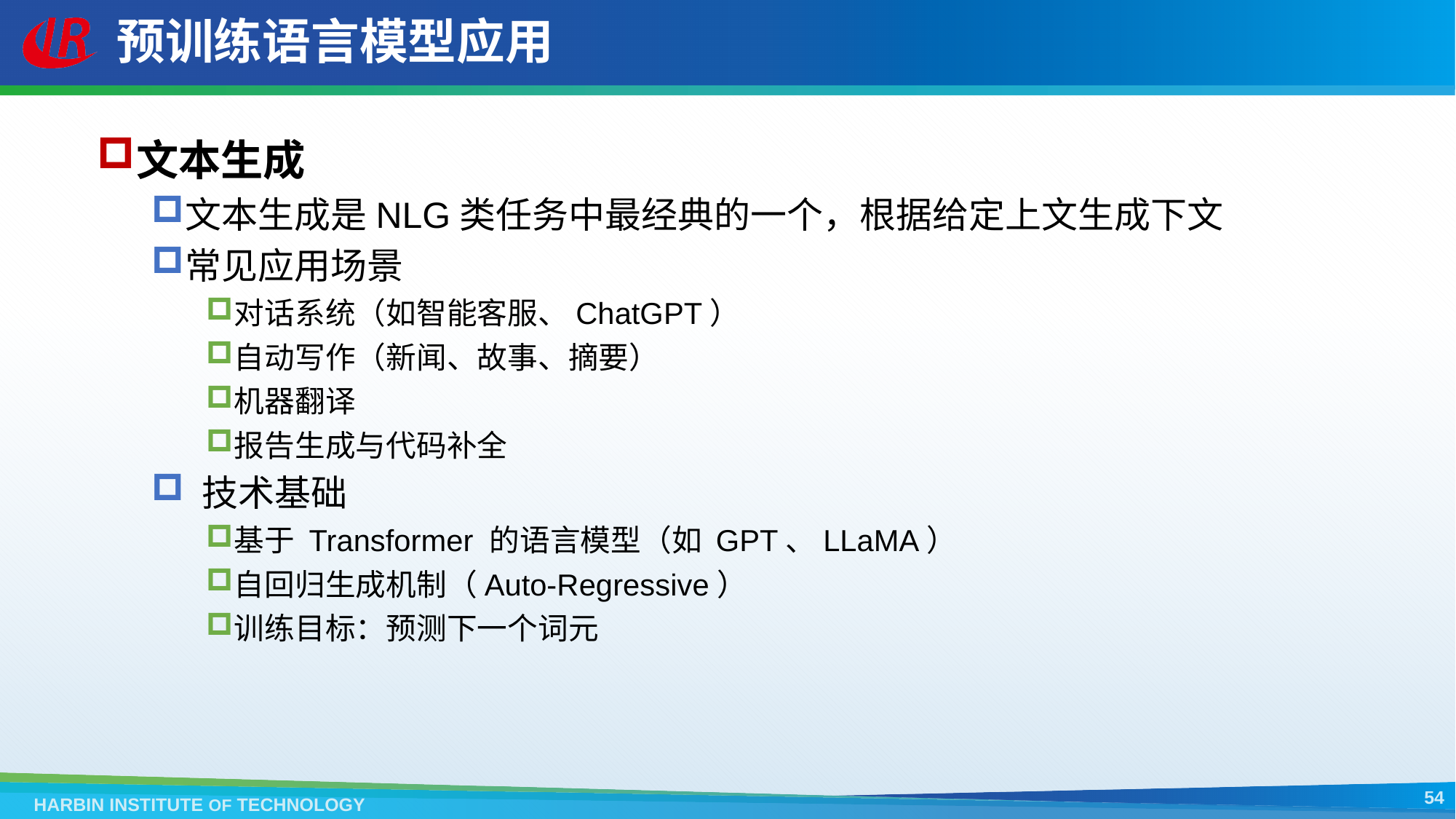

# 预训练语言模型应用
文本生成
文本生成是NLG类任务中最经典的一个，根据给定上文生成下文
常见应用场景
对话系统（如智能客服、ChatGPT）
自动写作（新闻、故事、摘要）
机器翻译
报告生成与代码补全
 技术基础
基于 Transformer 的语言模型（如 GPT、LLaMA）
自回归生成机制（Auto-Regressive）
训练目标：预测下一个词元

54
HARBIN INSTITUTE OF TECHNOLOGY